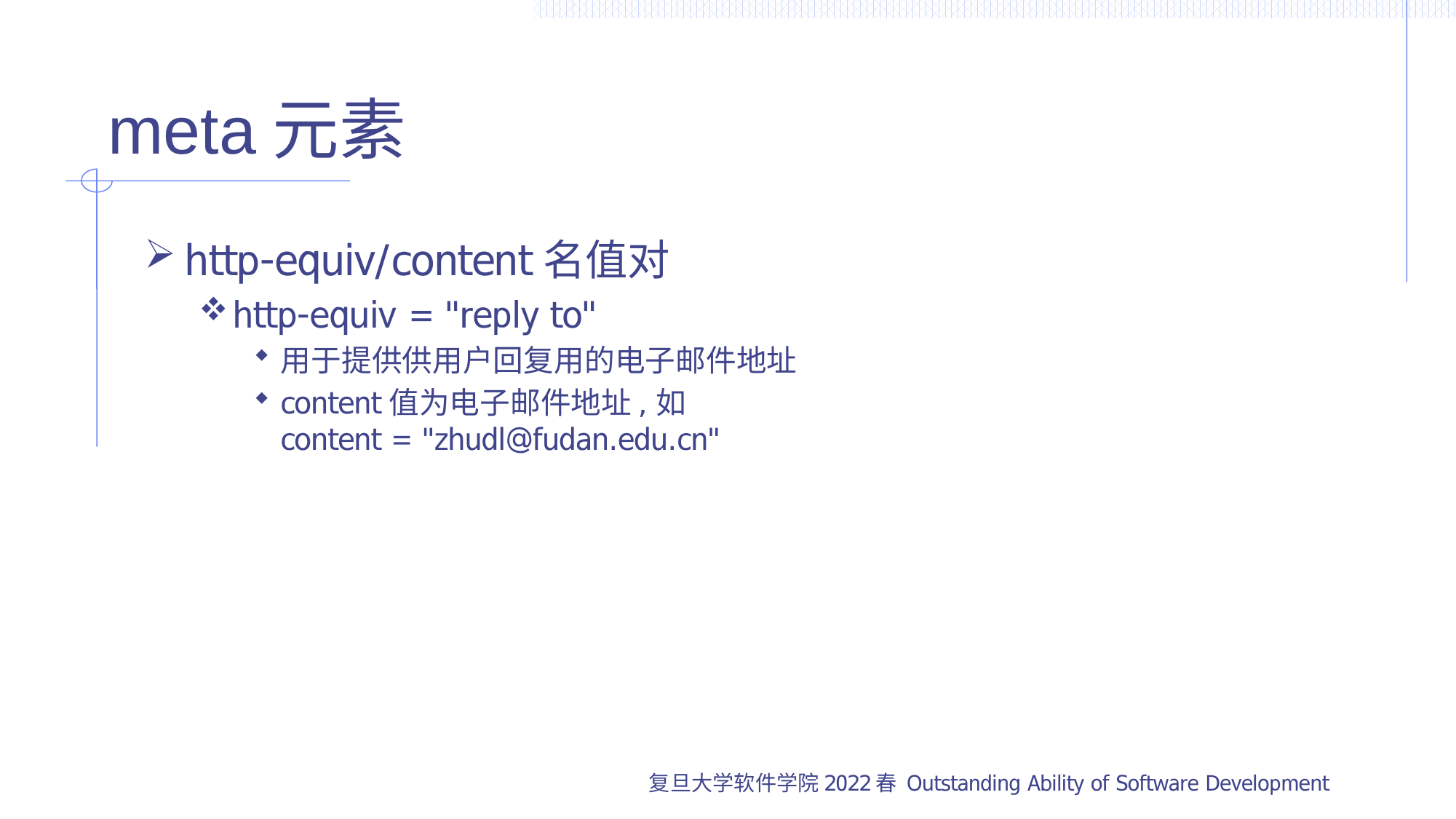

# meta元素
http-equiv/content名值对
http-equiv = "reply to"
用于提供供用户回复用的电子邮件地址
content值为电子邮件地址,如
content = "zhudl@fudan.edu.cn"